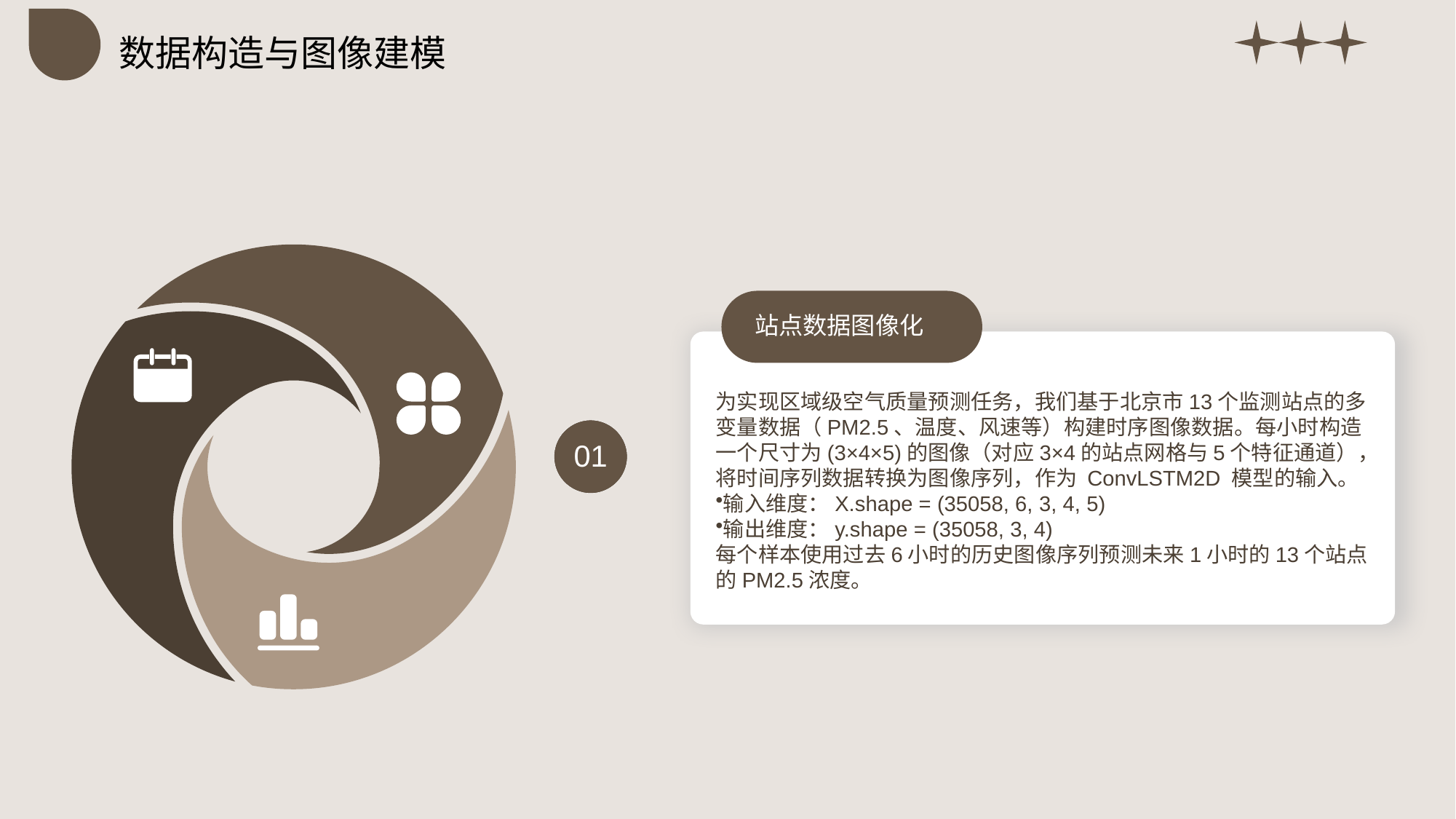

数据构造与图像建模

站点数据图像化

为实现区域级空气质量预测任务，我们基于北京市13个监测站点的多变量数据（PM2.5、温度、风速等）构建时序图像数据。每小时构造一个尺寸为(3×4×5)的图像（对应3×4的站点网格与5个特征通道），将时间序列数据转换为图像序列，作为 ConvLSTM2D 模型的输入。
输入维度：X.shape = (35058, 6, 3, 4, 5)
输出维度：y.shape = (35058, 3, 4)
每个样本使用过去6小时的历史图像序列预测未来1小时的13个站点的PM2.5浓度。

01